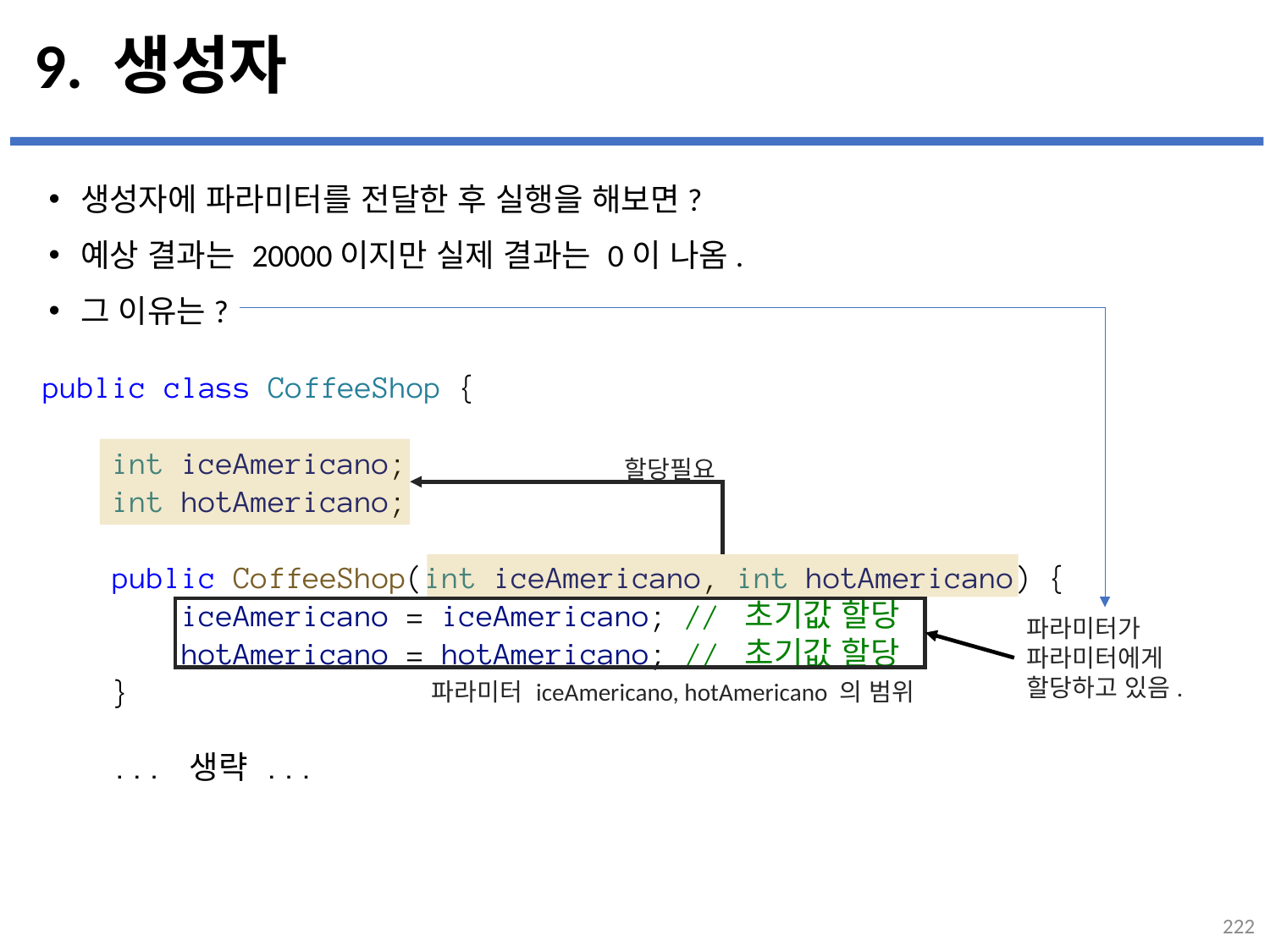

# 9. 생성자
생성자에 파라미터를 전달한 후 실행을 해보면?
예상 결과는 20000이지만 실제 결과는 0이 나옴.
그 이유는?
...

설명
public class CoffeeShop {

    int iceAmericano;
    int hotAmericano;
    public CoffeeShop(int iceAmericano, int hotAmericano) {
        iceAmericano = iceAmericano; // 초기값 할당
        hotAmericano = hotAmericano; // 초기값 할당
    }

    ... 생략 ...

할당필요

파라미터가
파라미터에게
할당하고 있음.
파라미터 iceAmericano, hotAmericano 의 범위
222